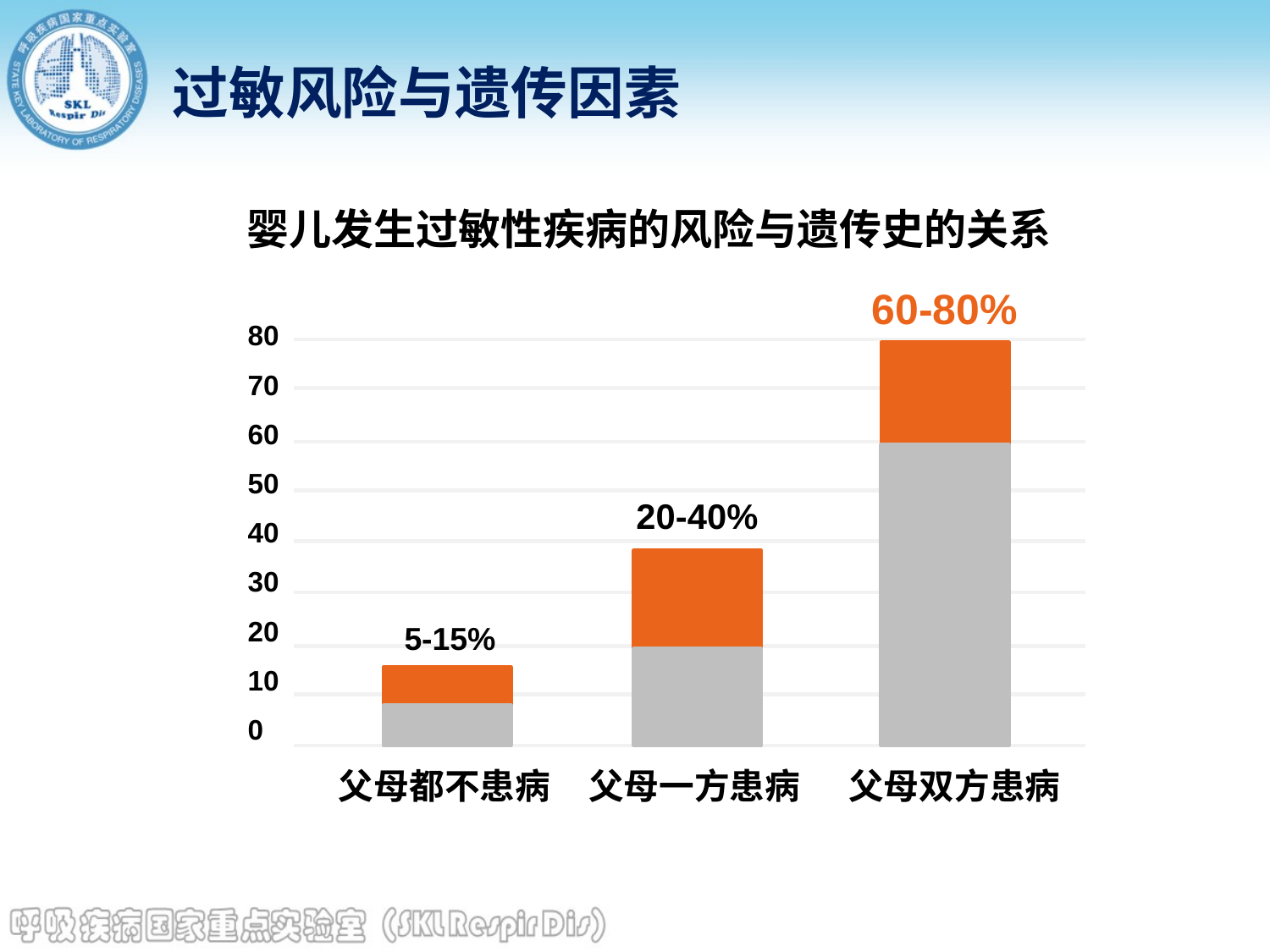

过敏风险与遗传因素
婴儿发生过敏性疾病的风险与遗传史的关系
60-80%
80
70
60
50
40
30
20
10
0

20-40%
5-15%
父母都不患病
父母一方患病
父母双方患病